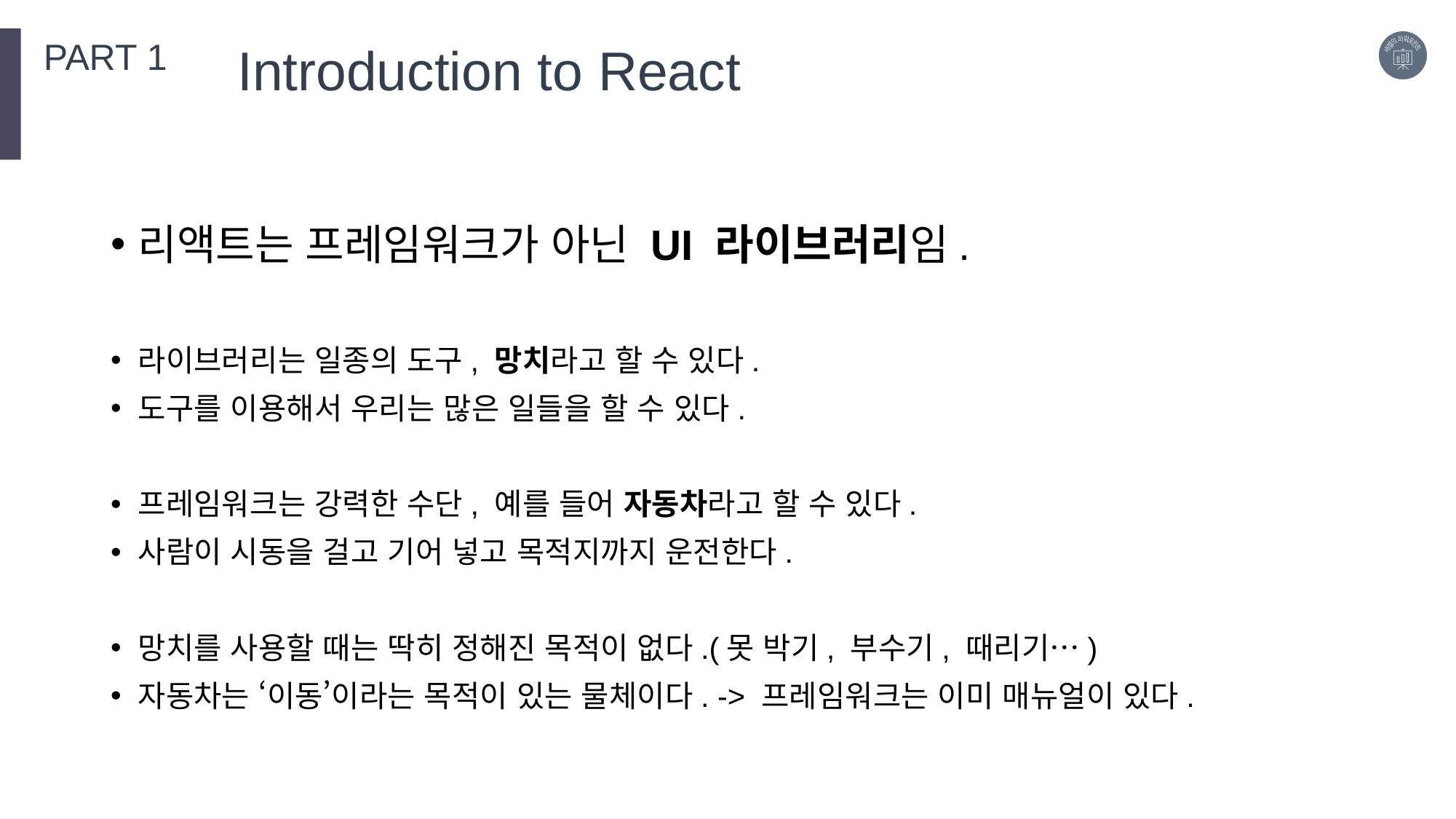

PART 1
Introduction to React
리액트는 프레임워크가 아닌 UI 라이브러리임.

라이브러리는 일종의 도구, 망치라고 할 수 있다.
도구를 이용해서 우리는 많은 일들을 할 수 있다.

프레임워크는 강력한 수단, 예를 들어 자동차라고 할 수 있다.
사람이 시동을 걸고 기어 넣고 목적지까지 운전한다.

망치를 사용할 때는 딱히 정해진 목적이 없다.(못 박기, 부수기, 때리기…)
자동차는 ‘이동’이라는 목적이 있는 물체이다. -> 프레임워크는 이미 매뉴얼이 있다.